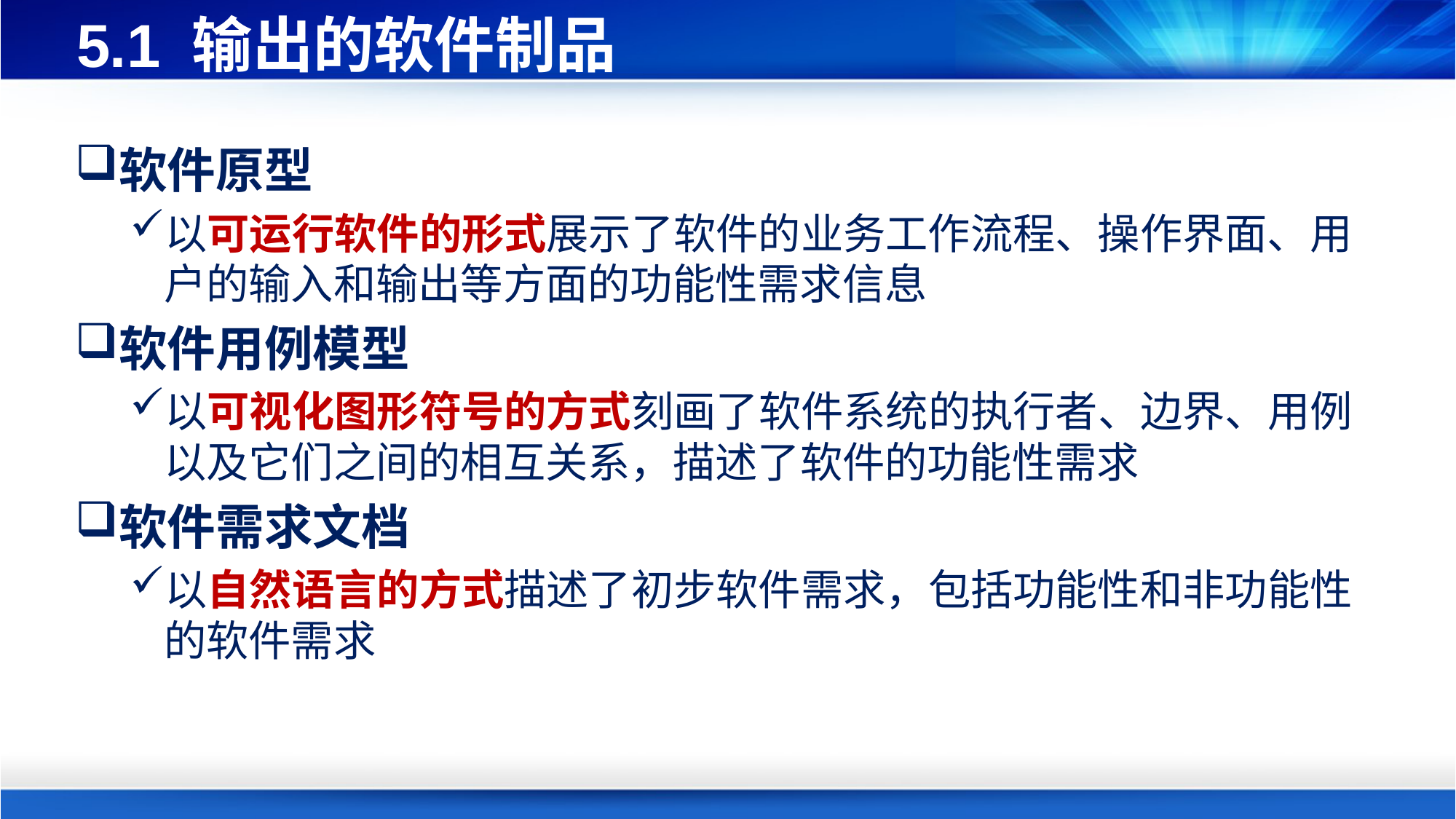

# 5.1 输出的软件制品
软件原型
以可运行软件的形式展示了软件的业务工作流程、操作界面、用户的输入和输出等方面的功能性需求信息
软件用例模型
以可视化图形符号的方式刻画了软件系统的执行者、边界、用例以及它们之间的相互关系，描述了软件的功能性需求
软件需求文档
以自然语言的方式描述了初步软件需求，包括功能性和非功能性的软件需求